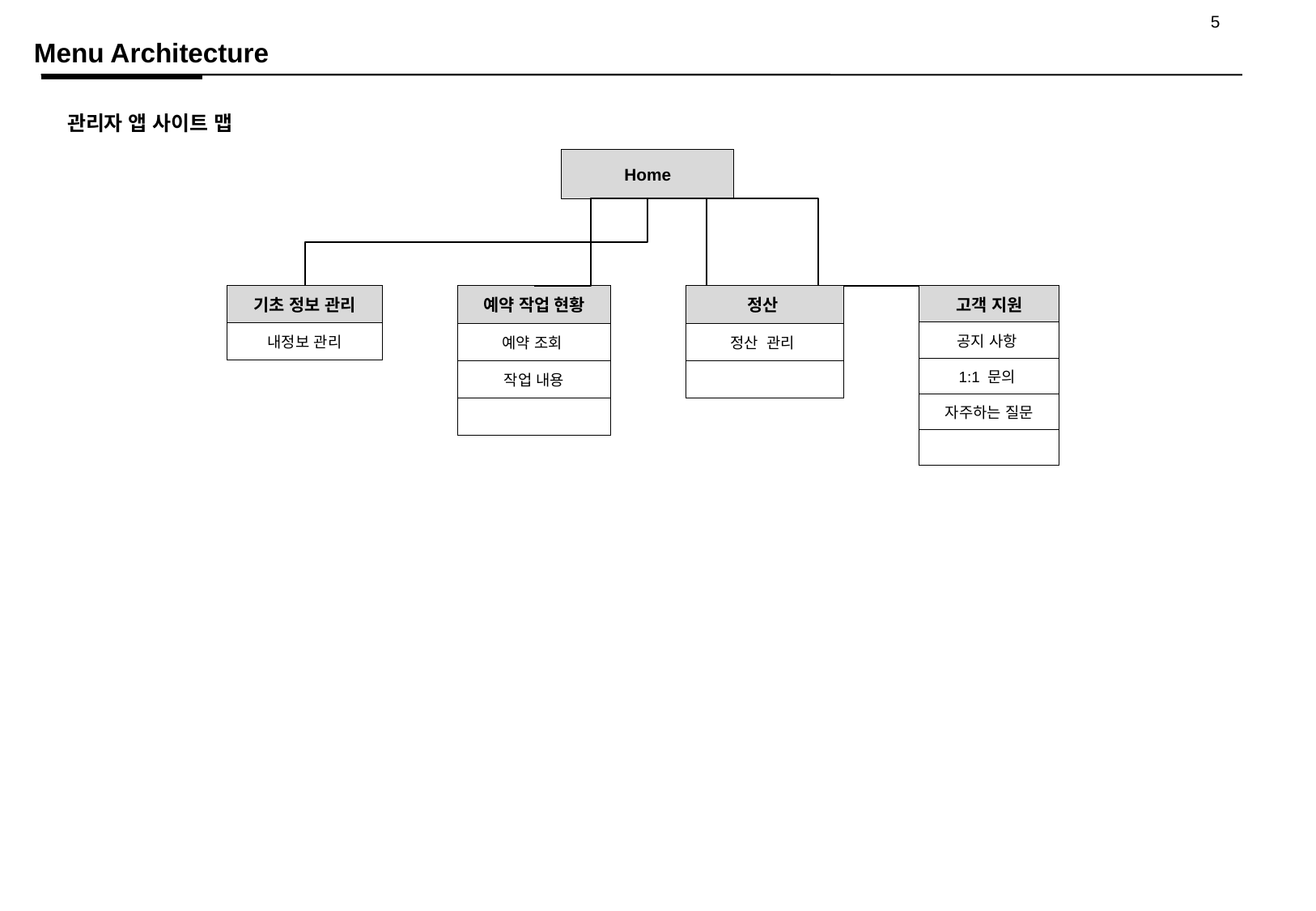

Menu A​rchitecture

관리자 앱 사이트 맵
Home
| 기초 정보 관리 |
| --- |
| 내정보 관리 |
| 예약 작업 현황 |
| --- |
| 예약 조회 |
| 작업 내용 |
|  |
| 정산 |
| --- |
| 정산 관리 |
|  |
| 고객 지원 |
| --- |
| 공지 사항 |
| 1:1 문의 |
| 자주하는 질문 |
|  |